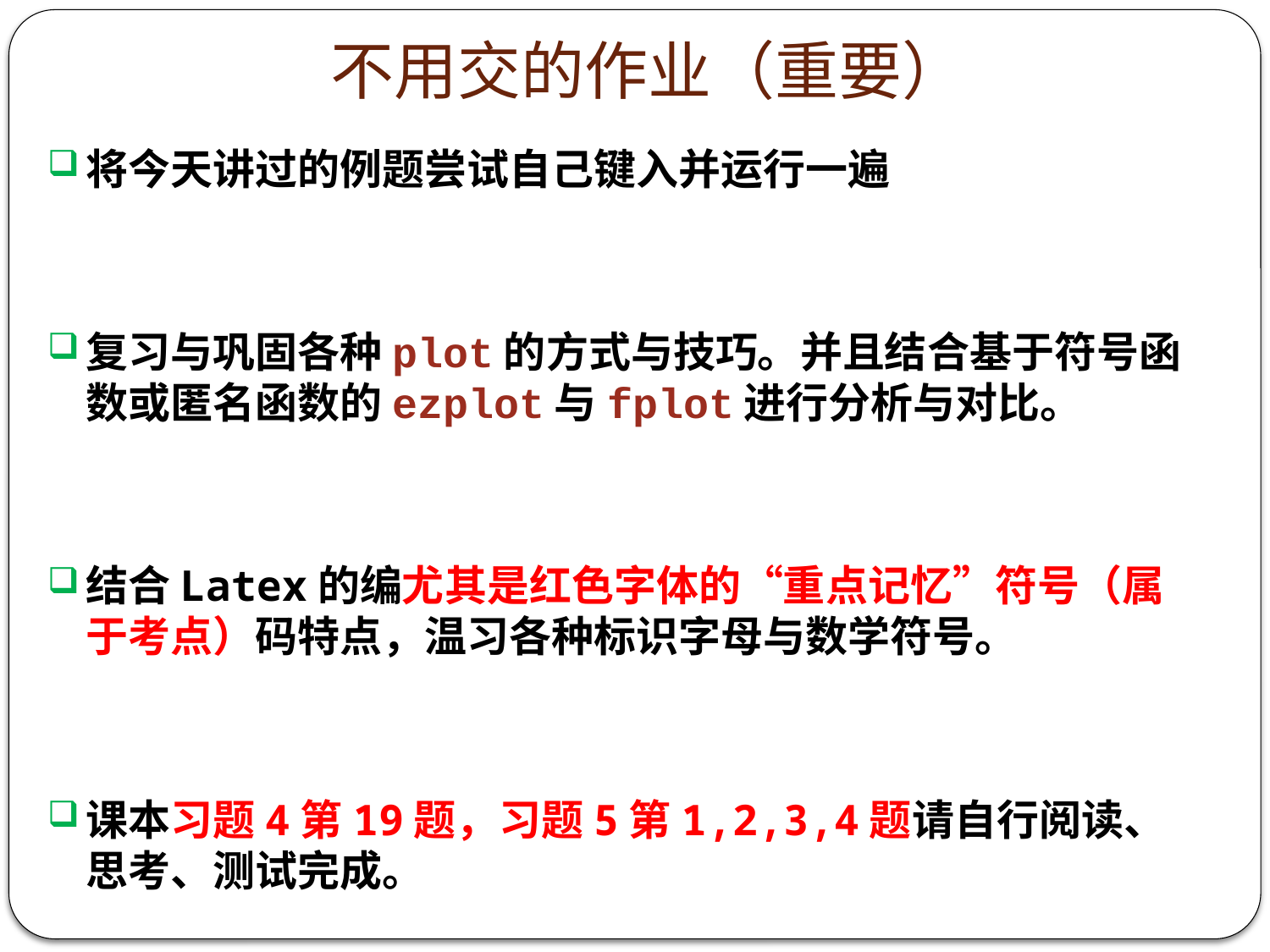

# 不用交的作业（重要）
将今天讲过的例题尝试自己键入并运行一遍

复习与巩固各种plot的方式与技巧。并且结合基于符号函数或匿名函数的ezplot与fplot进行分析与对比。

结合Latex的编尤其是红色字体的“重点记忆”符号（属于考点）码特点，温习各种标识字母与数学符号。

课本习题4第19题，习题5第1,2,3,4题请自行阅读、思考、测试完成。